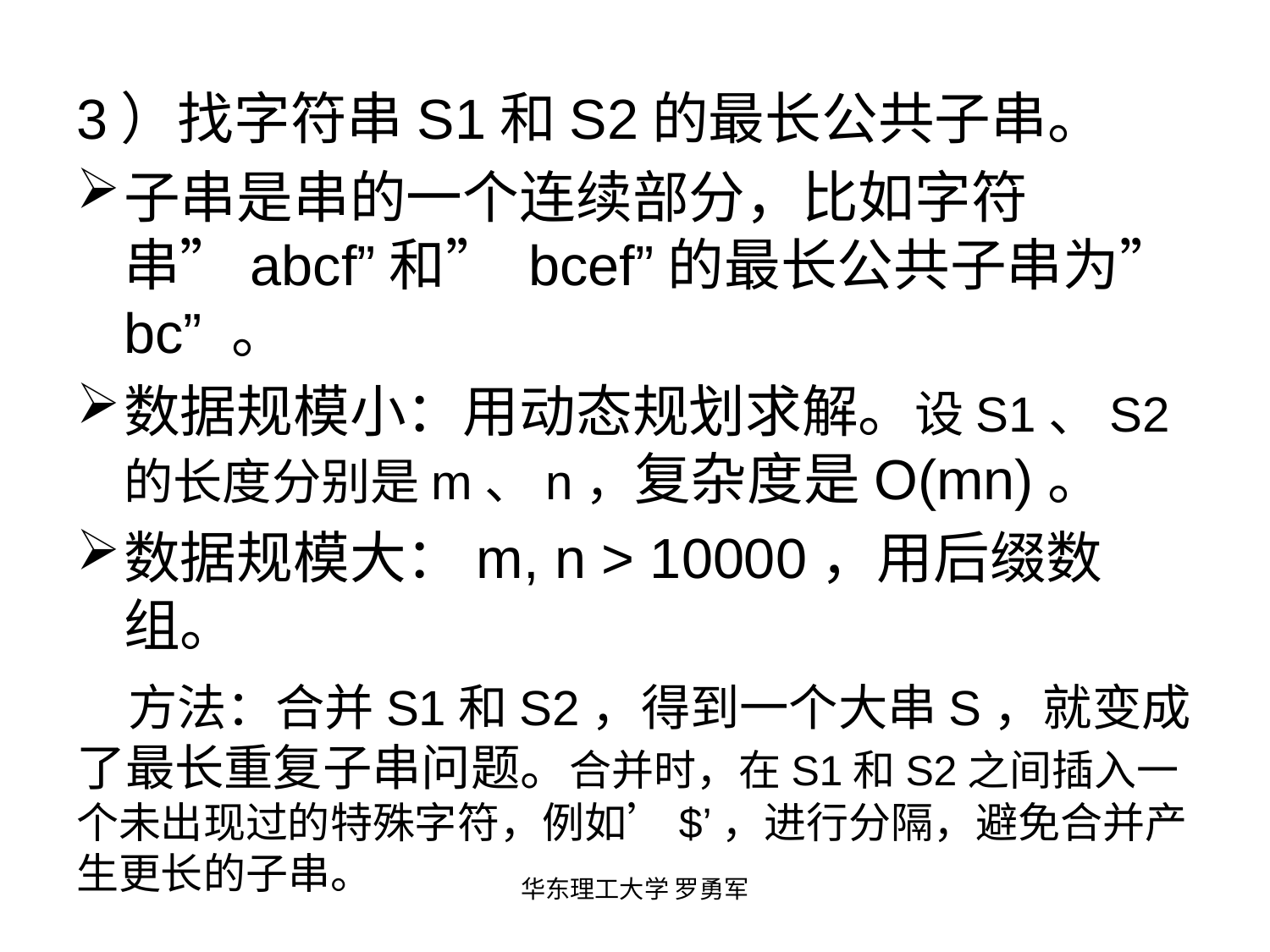

3）找字符串S1和S2的最长公共子串。
子串是串的一个连续部分，比如字符串”abcf”和” bcef”的最长公共子串为” bc” 。
数据规模小：用动态规划求解。设S1、S2的长度分别是m、n，复杂度是O(mn)。
数据规模大：m, n > 10000，用后缀数组。
   方法：合并S1和S2，得到一个大串S，就变成了最长重复子串问题。合并时，在S1和S2之间插入一个未出现过的特殊字符，例如’$’，进行分隔，避免合并产生更长的子串。
华东理工大学 罗勇军